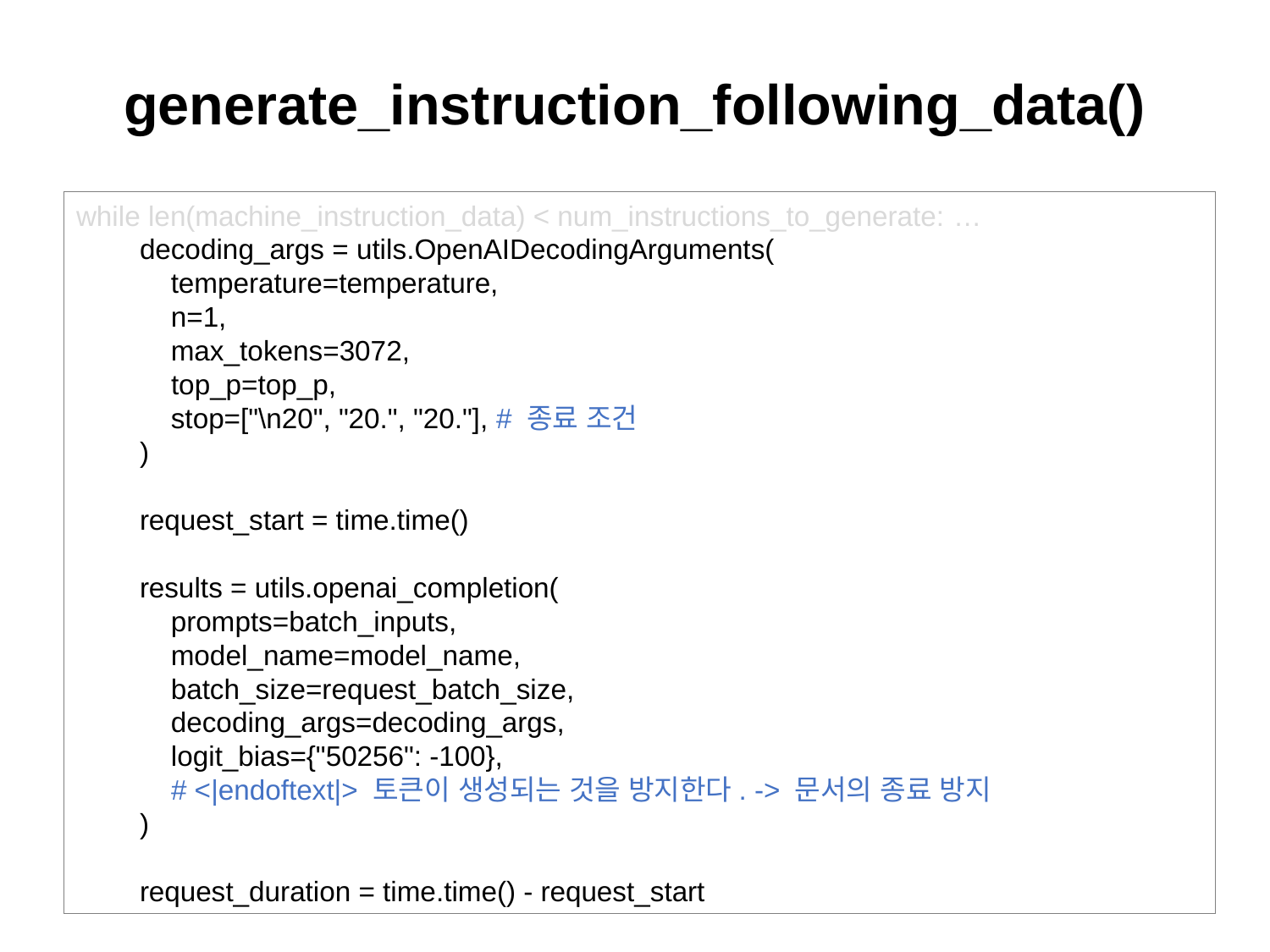

# generate_instruction_following_data()
while len(machine_instruction_data) < num_instructions_to_generate: …
decoding_args = utils.OpenAIDecodingArguments(
    temperature=temperature,
    n=1,
    max_tokens=3072,
    top_p=top_p,
    stop=["\n20", "20.", "20."], # 종료 조건
)
request_start = time.time()
results = utils.openai_completion(
    prompts=batch_inputs,
    model_name=model_name,
    batch_size=request_batch_size,
    decoding_args=decoding_args,
    logit_bias={"50256": -100},
    # <|endoftext|> 토큰이 생성되는 것을 방지한다. -> 문서의 종료 방지
)
request_duration = time.time() - request_start